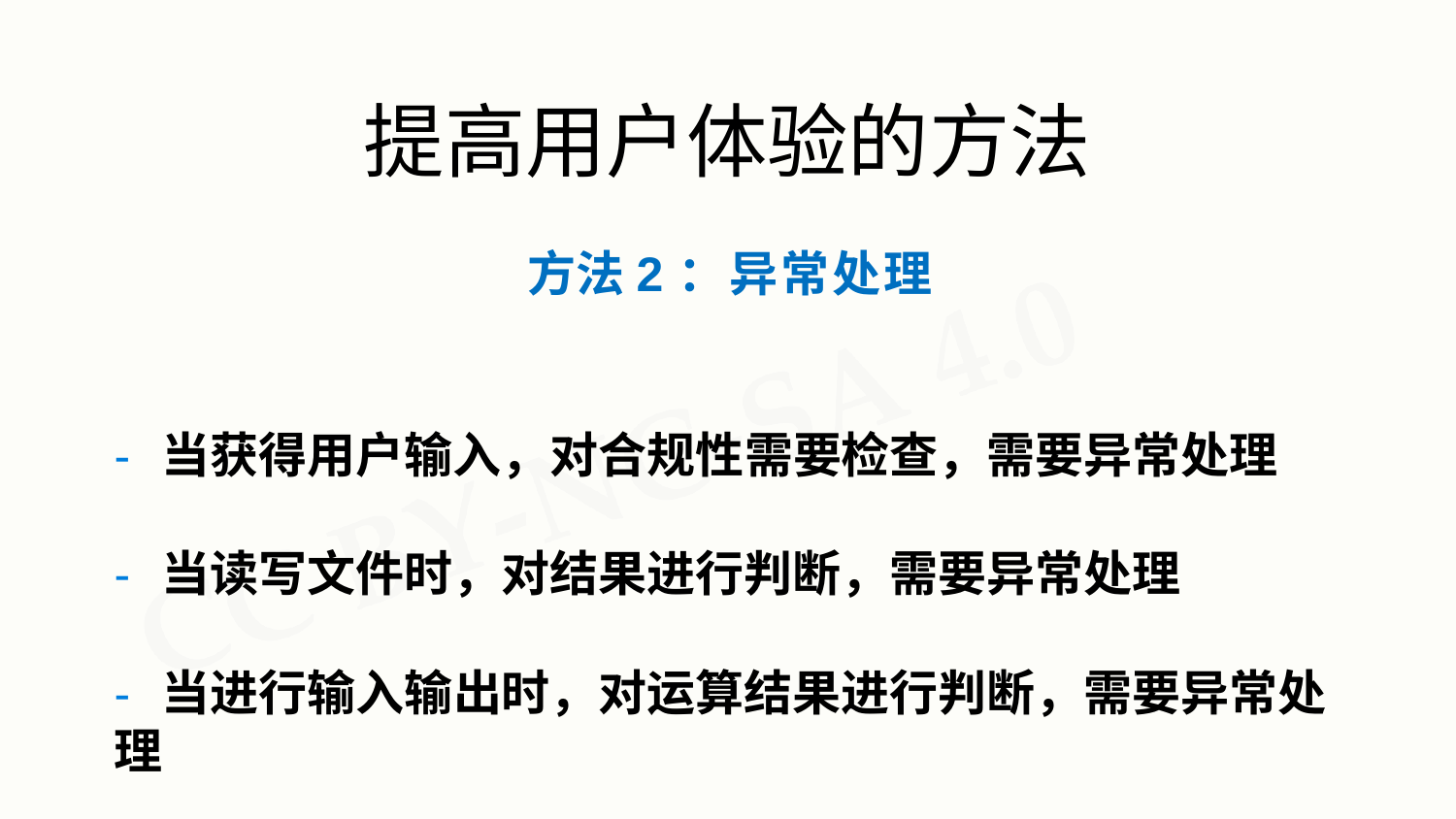

# 提高用户体验的方法
方法2：异常处理

- 当获得用户输入，对合规性需要检查，需要异常处理

- 当读写文件时，对结果进行判断，需要异常处理

- 当进行输入输出时，对运算结果进行判断，需要异常处理